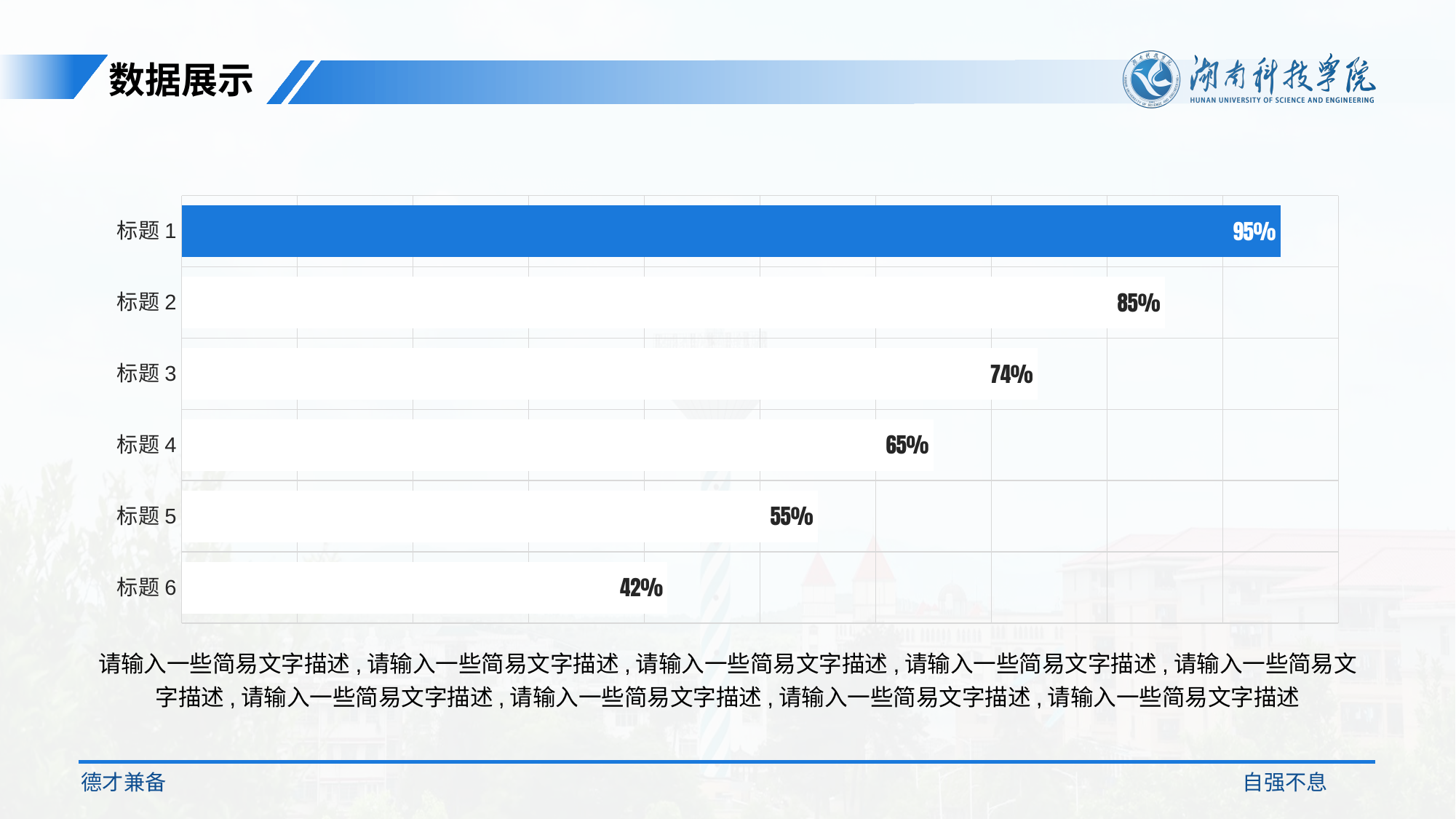

数据展示

### Chart

| Category | 辅助列 | 进度列（可修改） |
|---|---|---|
| 标题1 | 1.0 | 0.95 |
| 标题2 | 1.0 | 0.85 |
| 标题3 | 1.0 | 0.74 |
| 标题4 | 1.0 | 0.65 |
| 标题5 | 1.0 | 0.55 |
| 标题6 | 1.0 | 0.42 |
请输入一些简易文字描述,请输入一些简易文字描述,请输入一些简易文字描述,请输入一些简易文字描述,请输入一些简易文字描述,请输入一些简易文字描述,请输入一些简易文字描述,请输入一些简易文字描述,请输入一些简易文字描述